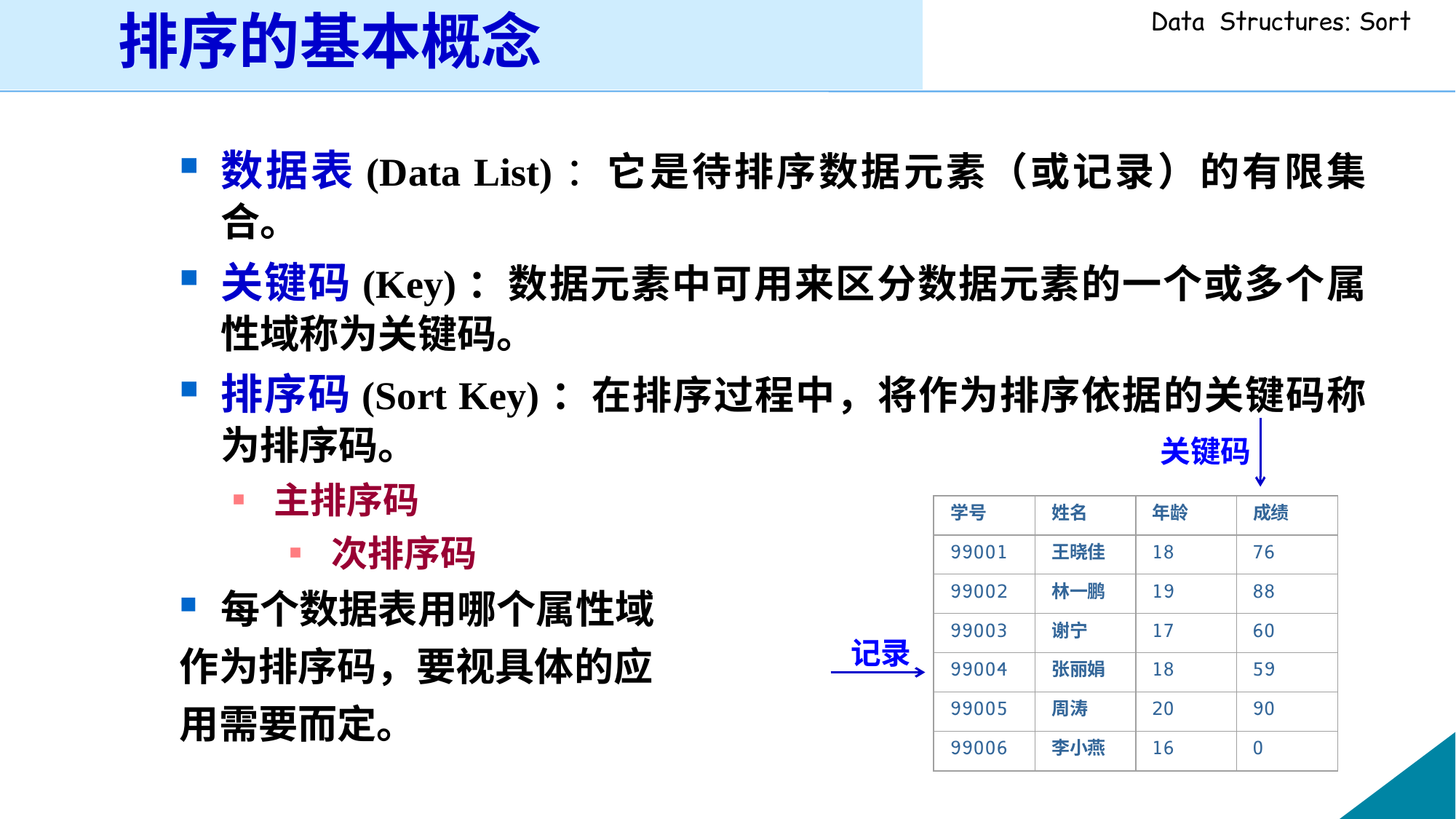

排序的基本概念
数据表(Data List)：它是待排序数据元素（或记录）的有限集合。
关键码(Key)：数据元素中可用来区分数据元素的一个或多个属性域称为关键码。
排序码(Sort Key)：在排序过程中，将作为排序依据的关键码称为排序码。
     ▪ 主排序码
            ▪ 次排序码
每个数据表用哪个属性域
作为排序码，要视具体的应
用需要而定。
关键码

学号

姓名

年龄

成绩

99001

王晓佳

18

76

99002

林一鹏

19

88

99003

谢宁

17

60

99004

张丽娟

18

59

99005

周涛

20

90

99006

李小燕

16

0

记录